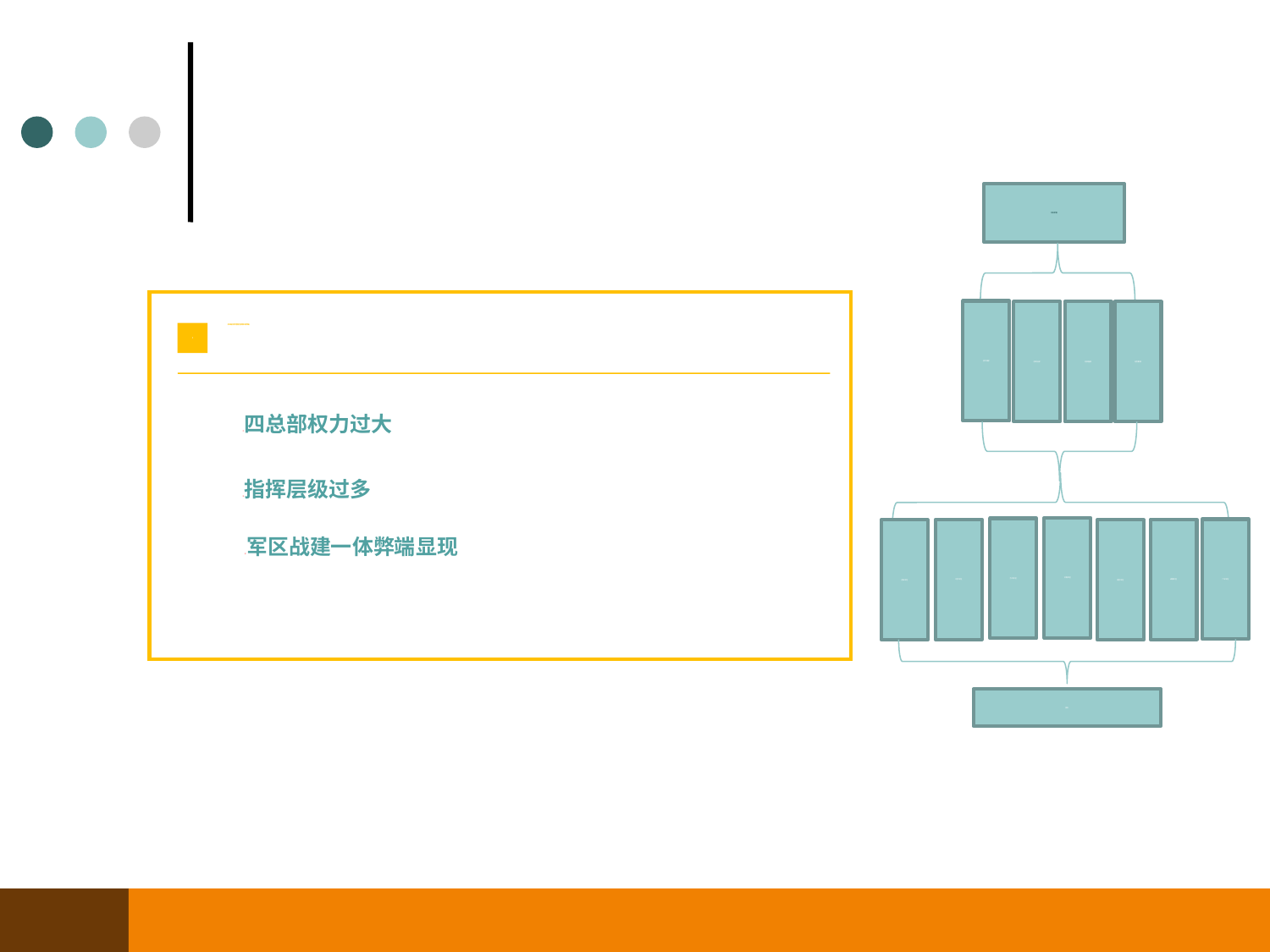

中央军委

总参谋部
总政治部
总装备部
总后勤部
改革前领导管理指挥体制弊端
1

①四总部权力过大
②指挥层级过多

济南军区
兰州军区
广州军区
北京军区
成都军区
沈阳军区
南京军区
③军区战建一体弊端显现
部队
4.1我国国防和军队改革情况